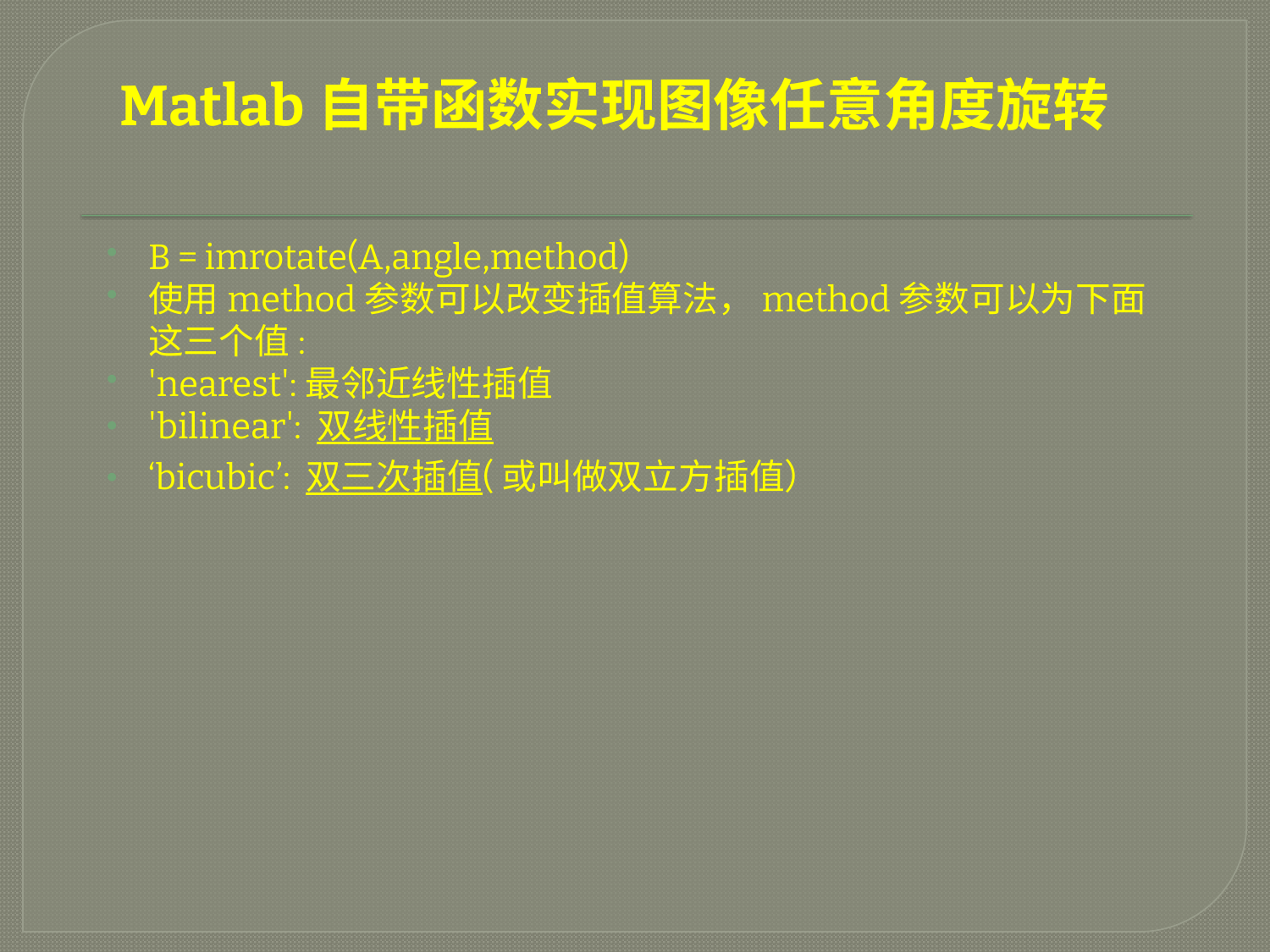

# Matlab自带函数实现图像任意角度旋转

B = imrotate(A,angle,method)
使用method参数可以改变插值算法，method参数可以为下面这三个值:
'nearest':最邻近线性插值
'bilinear': 双线性插值
‘bicubic’: 双三次插值(或叫做双立方插值）